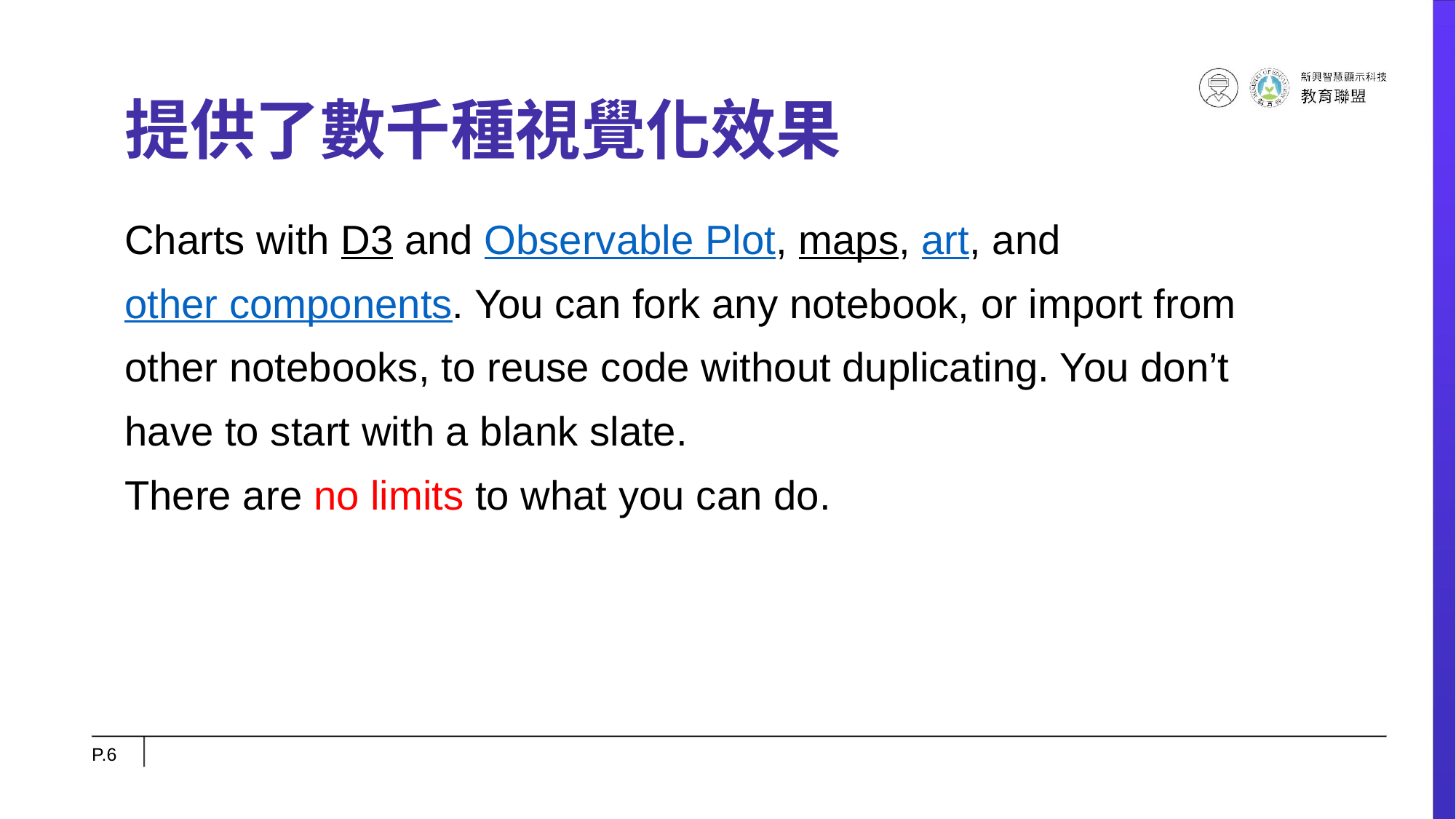

# 提供了數千種視覺化效果
Charts with D3 and Observable Plot, maps, art, and other components. You can fork any notebook, or import from other notebooks, to reuse code without duplicating. You don’t have to start with a blank slate.
There are no limits to what you can do.

P.6